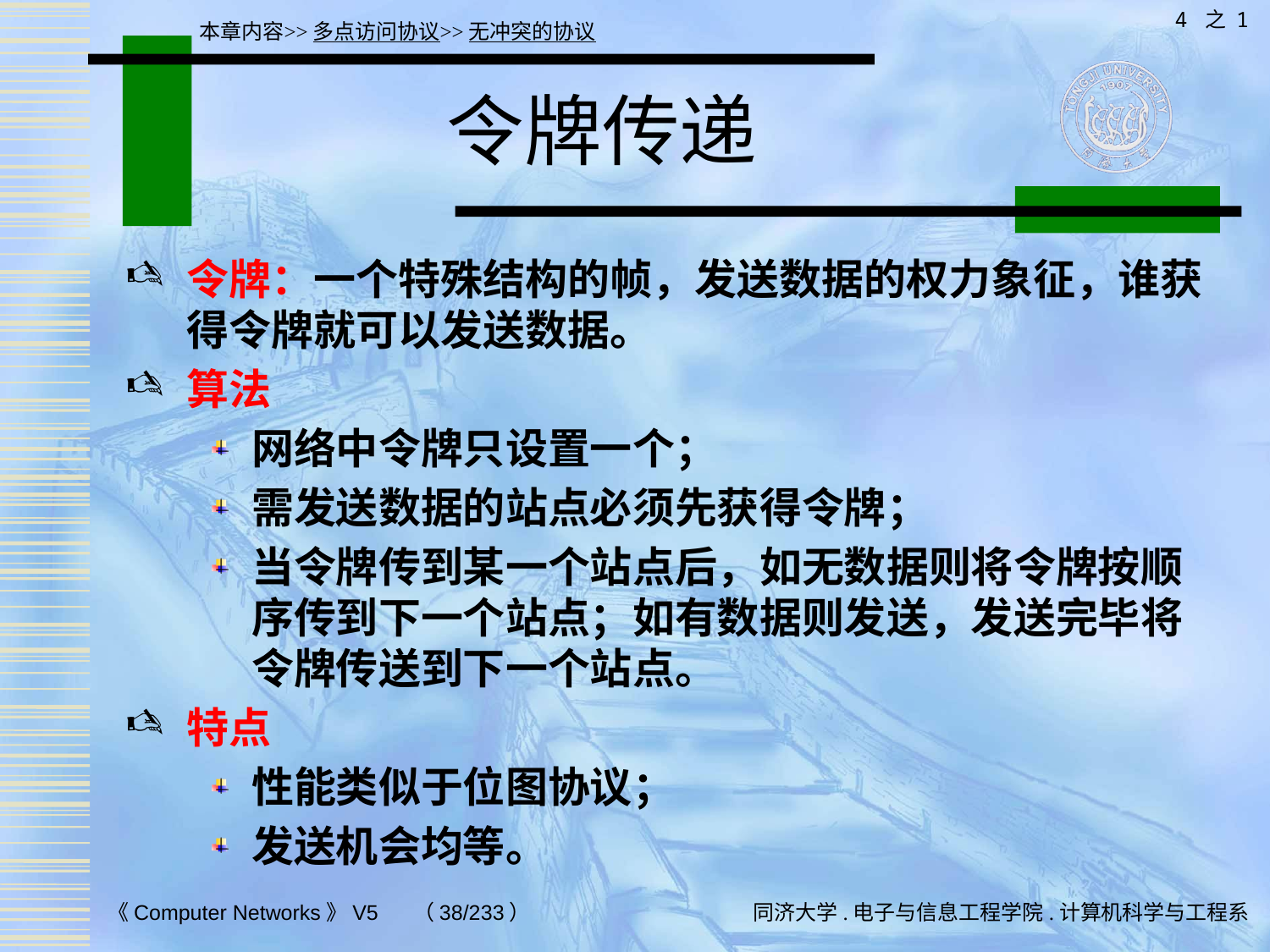

4 之 1
本章内容>>多点访问协议>>无冲突的协议
# 令牌传递
令牌：一个特殊结构的帧，发送数据的权力象征，谁获得令牌就可以发送数据。
算法
网络中令牌只设置一个；
需发送数据的站点必须先获得令牌；
当令牌传到某一个站点后，如无数据则将令牌按顺序传到下一个站点；如有数据则发送，发送完毕将令牌传送到下一个站点。
特点
性能类似于位图协议；
发送机会均等。